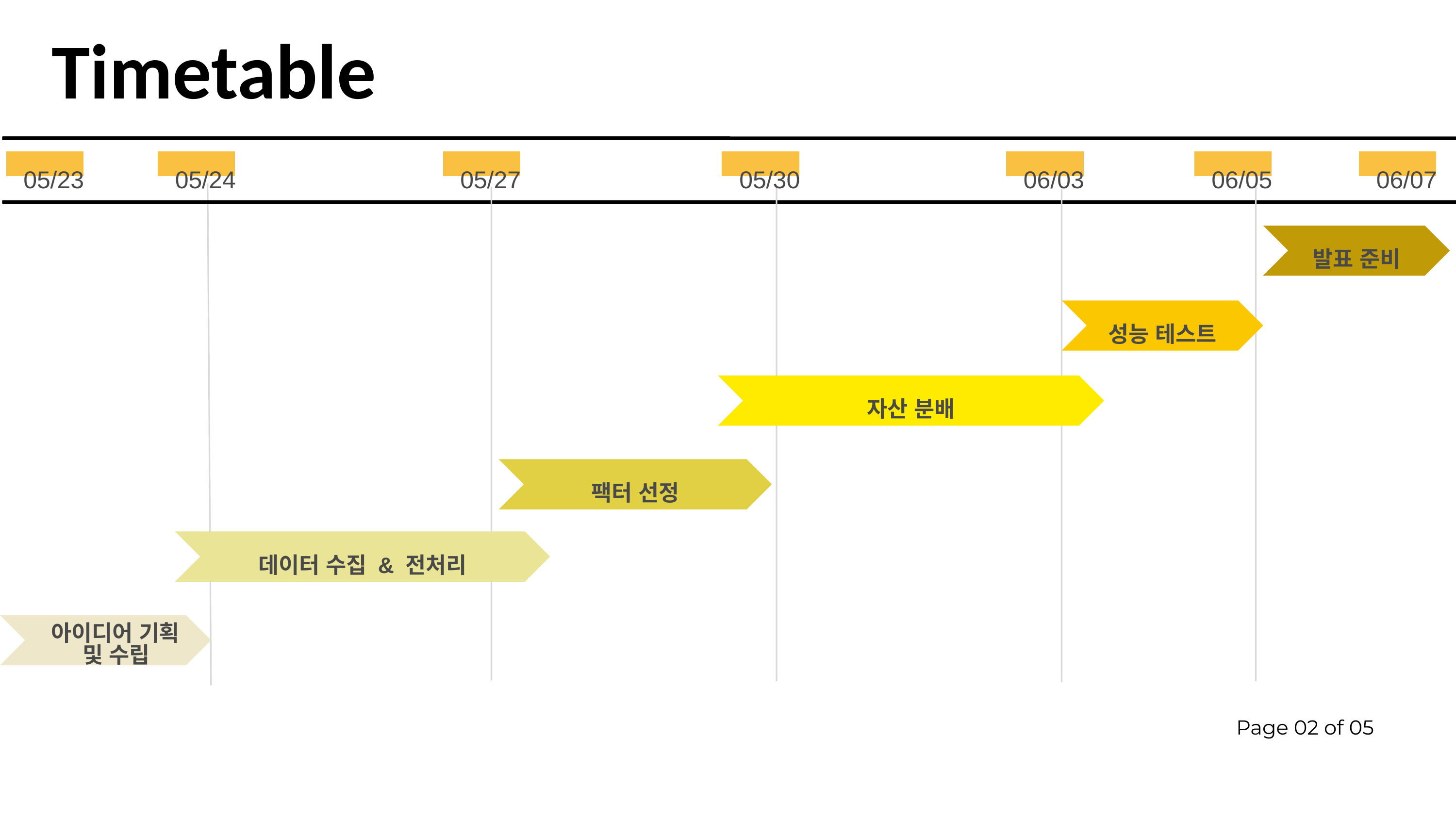

Timetable

05/23

05/24

05/27

05/30

06/03

06/05

06/07

발표 준비
성능 테스트
자산 분배
팩터 선정
데이터 수집 & 전처리
READ MORE

아이디어 기획
및 수립
Page 02 of 05